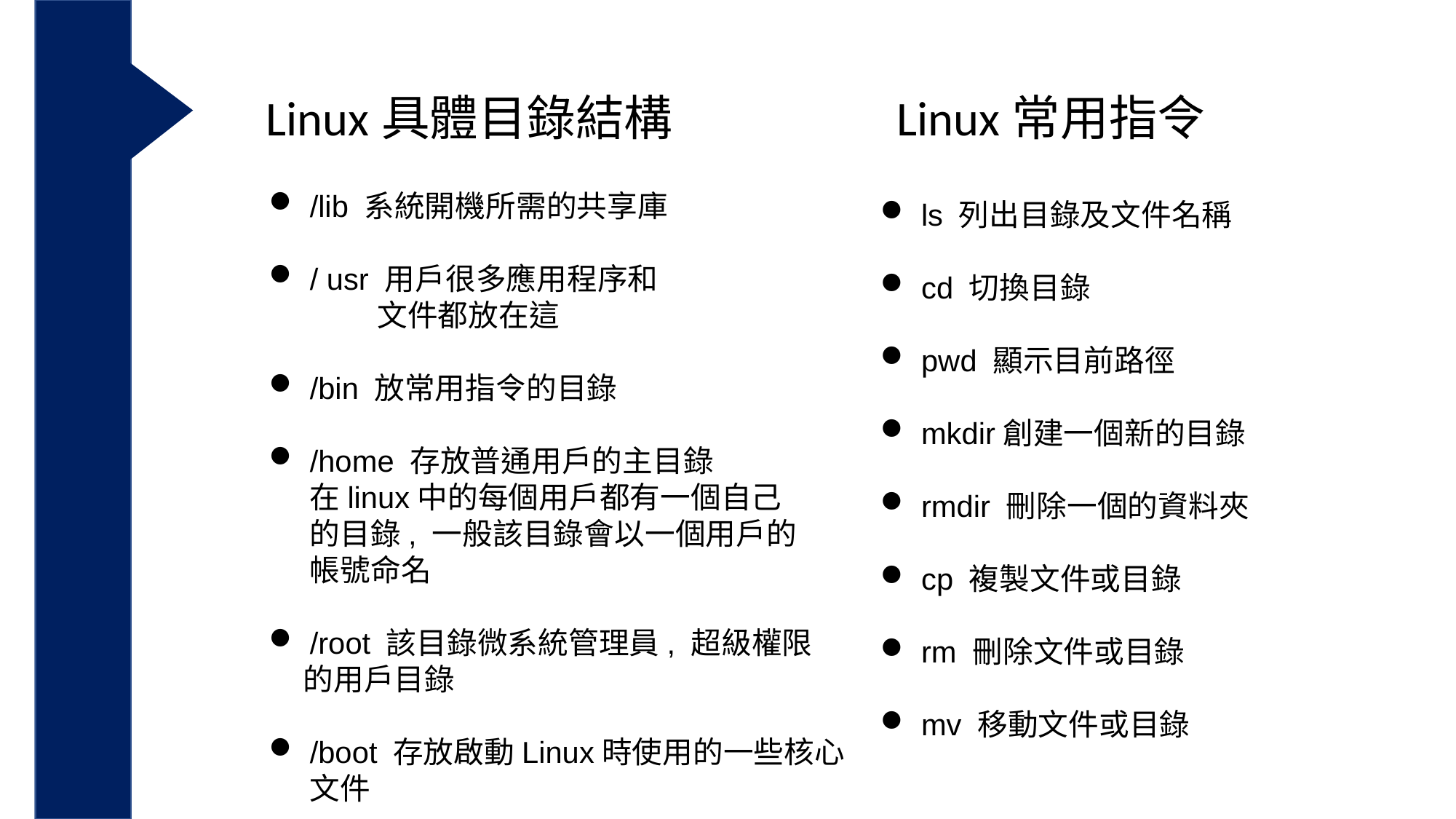

Linux具體目錄結構
Linux常用指令
/lib 系統開機所需的共享庫

/ usr 用戶很多應用程序和
               文件都放在這

/bin 放常用指令的目錄

/home 存放普通用戶的主目錄
     在linux中的每個用戶都有一個自己
     的目錄, 一般該目錄會以一個用戶的
     帳號命名

/root 該目錄微系統管理員, 超級權限
    的用戶目錄

/boot 存放啟動Linux時使用的一些核心
     文件
ls 列出目錄及文件名稱

cd 切換目錄

pwd 顯示目前路徑

mkdir創建一個新的目錄

rmdir 刪除一個的資料夾

cp 複製文件或目錄

rm 刪除文件或目錄

mv 移動文件或目錄